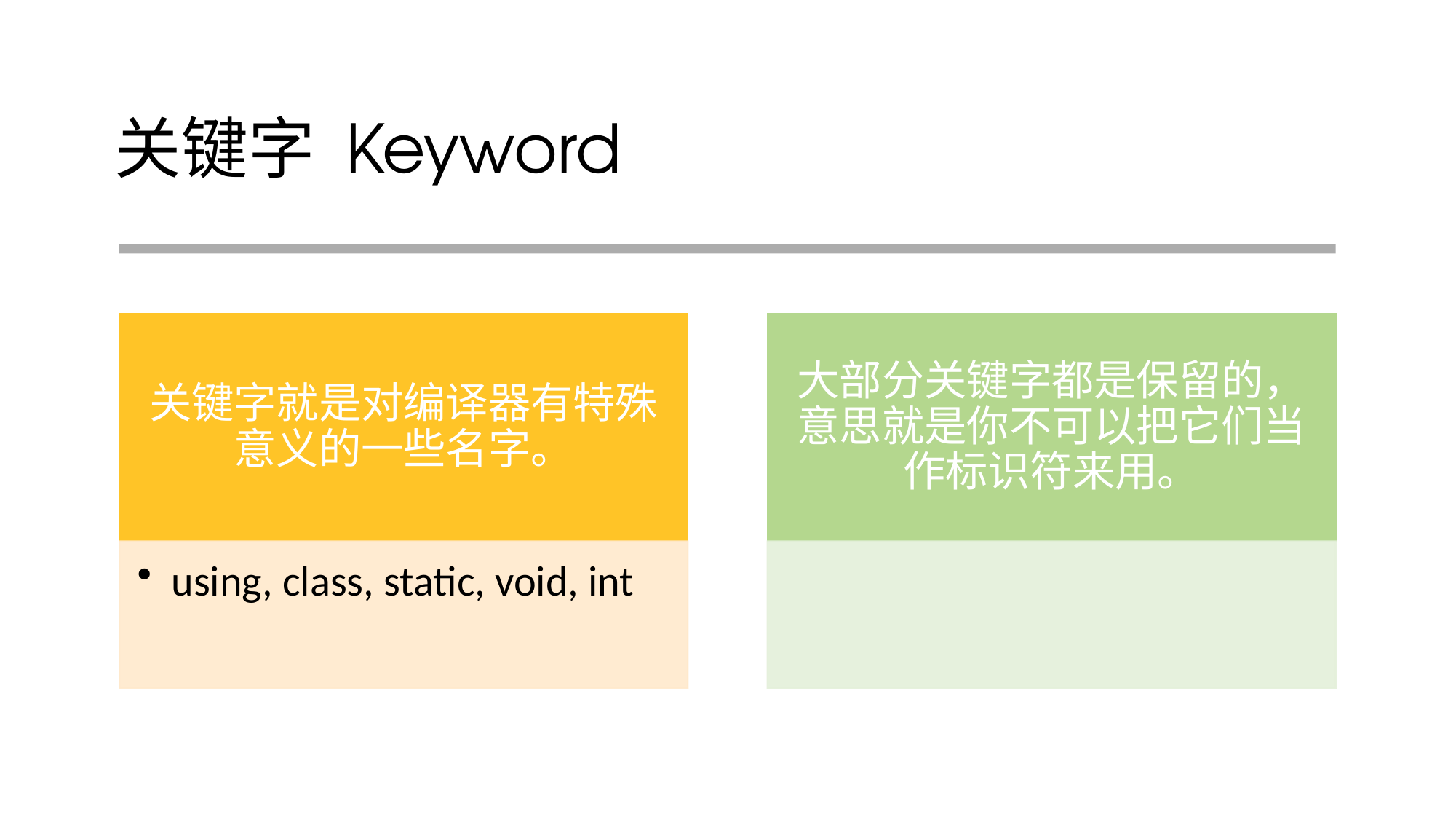

# 关键字 Keyword

关键字就是对编译器有特殊意义的一些名字。
using, class, static, void, int
大部分关键字都是保留的，意思就是你不可以把它们当作标识符来用。